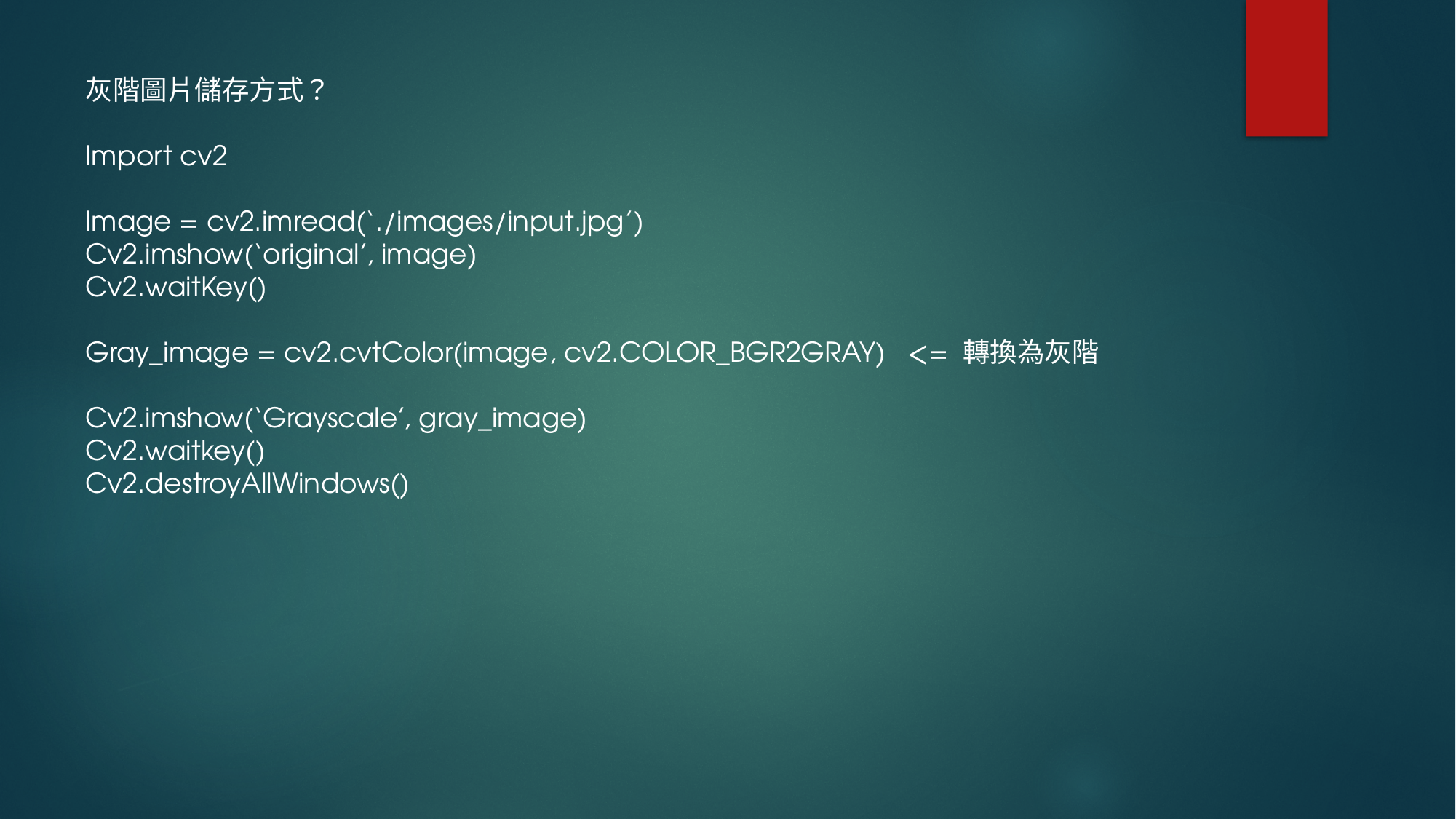

灰階圖片儲存方式？

Import cv2

Image = cv2.imread(‘./images/input.jpg’)
Cv2.imshow(‘original’, image)
Cv2.waitKey()

Gray_image = cv2.cvtColor(image, cv2.COLOR_BGR2GRAY)   <= 轉換為灰階

Cv2.imshow(‘Grayscale’, gray_image)
Cv2.waitkey()
Cv2.destroyAllWindows()